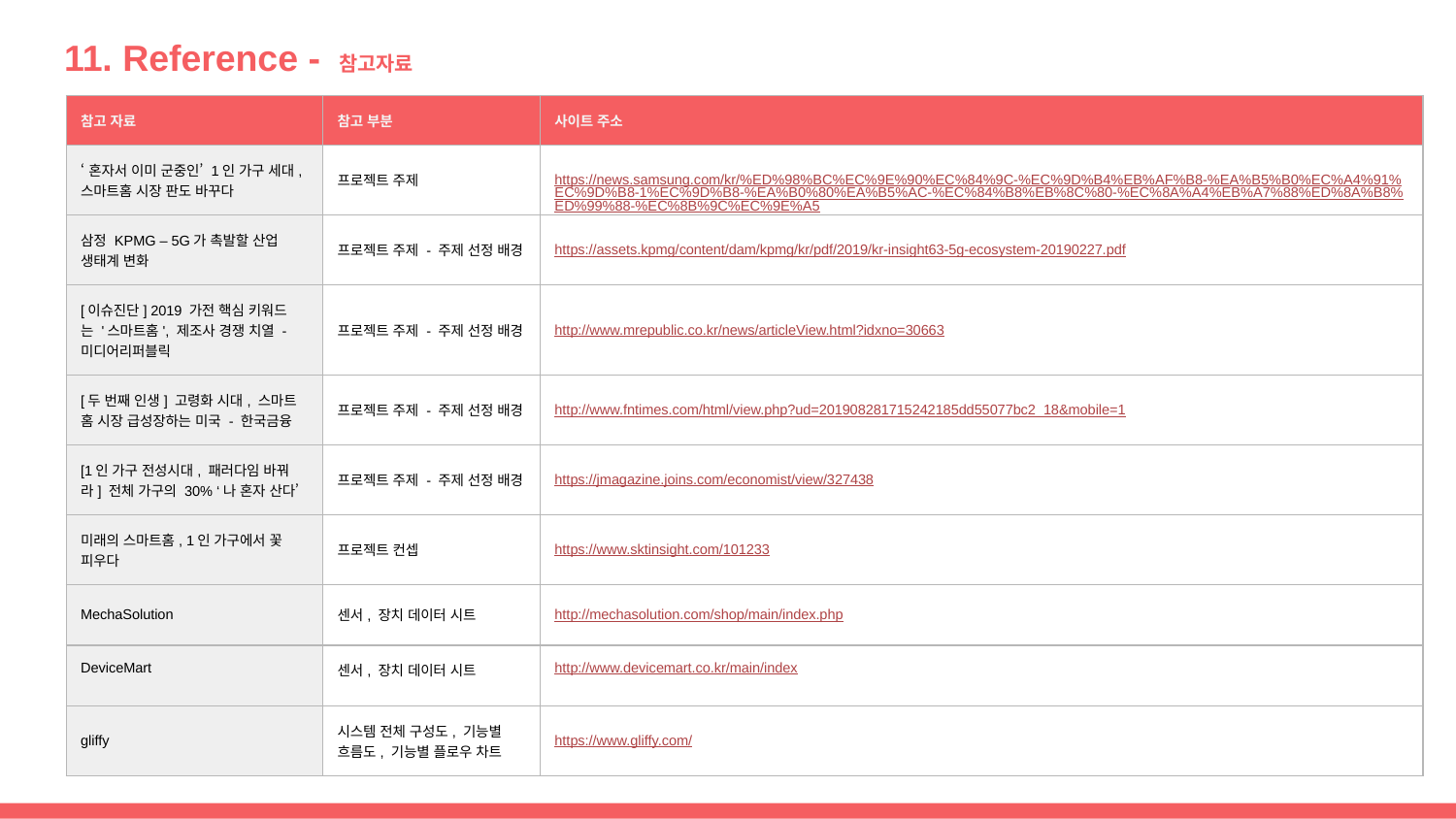

# 11. Reference - 참고자료
| 참고 자료 | 참고 부분 | 사이트 주소 |
| --- | --- | --- |
| ‘혼자서 이미 군중인’ 1인 가구 세대, 스마트홈 시장 판도 바꾸다 | 프로젝트 주제 | https://news.samsung.com/kr/%ED%98%BC%EC%9E%90%EC%84%9C-%EC%9D%B4%EB%AF%B8-%EA%B5%B0%EC%A4%91%EC%9D%B8-1%EC%9D%B8-%EA%B0%80%EA%B5%AC-%EC%84%B8%EB%8C%80-%EC%8A%A4%EB%A7%88%ED%8A%B8%ED%99%88-%EC%8B%9C%EC%9E%A5 |
| 삼정 KPMG – 5G가 촉발할 산업 생태계 변화 | 프로젝트 주제 - 주제 선정 배경 | https://assets.kpmg/content/dam/kpmg/kr/pdf/2019/kr-insight63-5g-ecosystem-20190227.pdf |
| [이슈진단] 2019 가전 핵심 키워드는 '스마트홈', 제조사 경쟁 치열 - 미디어리퍼블릭 | 프로젝트 주제 - 주제 선정 배경 | http://www.mrepublic.co.kr/news/articleView.html?idxno=30663 |
| [두 번째 인생] 고령화 시대, 스마트 홈 시장 급성장하는 미국 - 한국금융 | 프로젝트 주제 - 주제 선정 배경 | http://www.fntimes.com/html/view.php?ud=201908281715242185dd55077bc2\_18&mobile=1 |
| [1인 가구 전성시대, 패러다임 바꿔라] 전체 가구의 30% ‘나 혼자 산다’ | 프로젝트 주제 - 주제 선정 배경 | https://jmagazine.joins.com/economist/view/327438 |
| 미래의 스마트홈, 1인 가구에서 꽃 피우다 | 프로젝트 컨셉 | https://www.sktinsight.com/101233 |
| MechaSolution | 센서, 장치 데이터 시트 | http://mechasolution.com/shop/main/index.php |
| DeviceMart | 센서, 장치 데이터 시트 | http://www.devicemart.co.kr/main/index |
| gliffy | 시스템 전체 구성도, 기능별 흐름도, 기능별 플로우 차트 | https://www.gliffy.com/ |